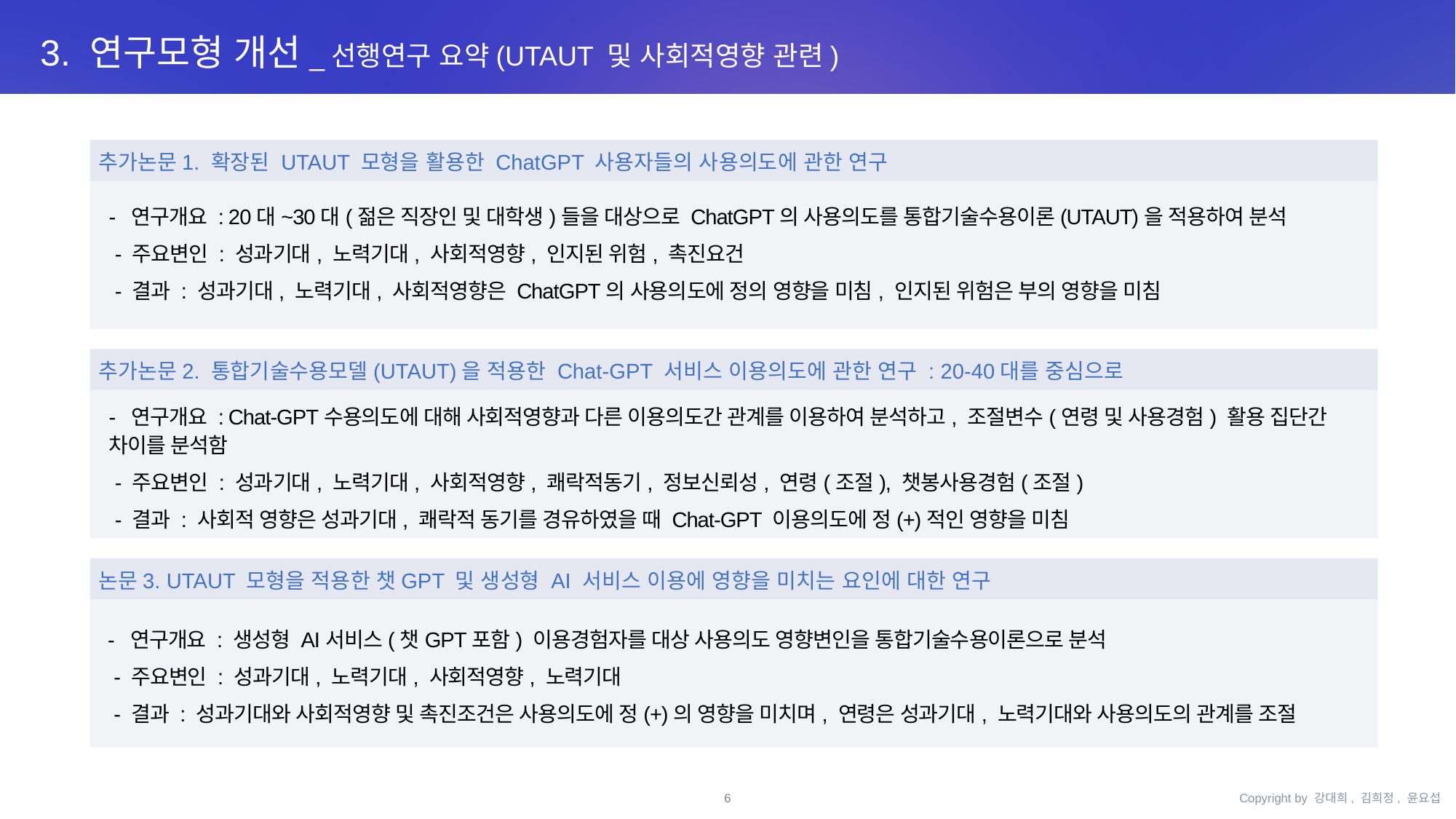

3. 연구모형 개선_선행연구 요약(UTAUT 및 사회적영향 관련)

추가논문1. 확장된 UTAUT 모형을 활용한 ChatGPT 사용자들의 사용의도에 관한 연구
-  연구개요 : 20대~30대(젊은 직장인 및 대학생)들을 대상으로 ChatGPT의 사용의도를 통합기술수용이론(UTAUT)을 적용하여 분석
 - 주요변인 : 성과기대, 노력기대, 사회적영향, 인지된 위험, 촉진요건
 - 결과 : 성과기대, 노력기대, 사회적영향은 ChatGPT의 사용의도에 정의 영향을 미침, 인지된 위험은 부의 영향을 미침

추가논문2. 통합기술수용모델(UTAUT)을 적용한 Chat-GPT 서비스 이용의도에 관한 연구 : 20-40대를 중심으로
-  연구개요 : Chat-GPT수용의도에 대해 사회적영향과 다른 이용의도간 관계를 이용하여 분석하고, 조절변수(연령 및 사용경험) 활용 집단간 차이를 분석함
 - 주요변인 : 성과기대, 노력기대, 사회적영향, 쾌락적동기, 정보신뢰성, 연령(조절), 챗봉사용경험(조절)
 - 결과 : 사회적 영향은 성과기대, 쾌락적 동기를 경유하였을 때 Chat-GPT 이용의도에 정(+)적인 영향을 미침

논문3. UTAUT 모형을 적용한 챗GPT 및 생성형 AI 서비스 이용에 영향을 미치는 요인에 대한 연구
-  연구개요 : 생성형 AI서비스(챗GPT포함) 이용경험자를 대상 사용의도 영향변인을 통합기술수용이론으로 분석
 - 주요변인 : 성과기대, 노력기대, 사회적영향, 노력기대
 - 결과 : 성과기대와 사회적영향 및 촉진조건은 사용의도에 정(+)의 영향을 미치며, 연령은 성과기대, 노력기대와 사용의도의 관계를 조절